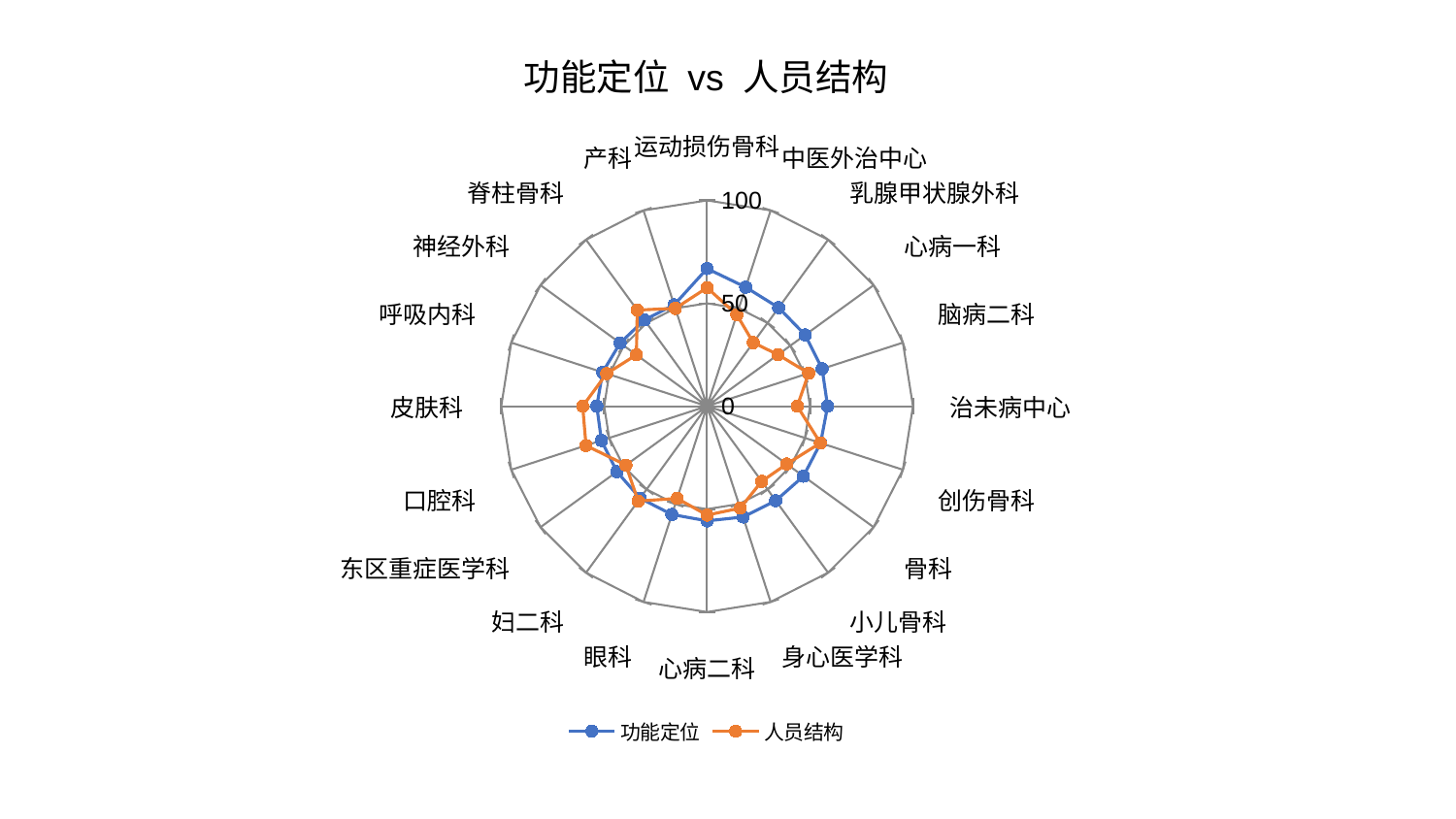

### Chart: 功能定位 vs 人员结构

| Category | 功能定位 | 人员结构 |
|---|---|---|
| 运动损伤骨科 | 66.8668696316368 | 57.56593811603451 |
| 中医外治中心 | 60.78081138442299 | 46.75059842231924 |
| 乳腺甲状腺外科 | 59.16121078081465 | 38.175936569493174 |
| 心病一科 | 58.88095804738589 | 42.59448698439549 |
| 脑病二科 | 58.75641419750594 | 51.91169207815858 |
| 治未病中心 | 58.56520814836335 | 43.79595240040084 |
| 创伤骨科 | 57.974990170145574 | 57.883902798004115 |
| 骨科 | 57.87971814171731 | 47.83409568217984 |
| 小儿骨科 | 56.75638212962482 | 45.18147772204956 |
| 身心医学科 | 56.6185375064674 | 52.10294434269129 |
| 心病二科 | 55.72457682494343 | 52.909029465367766 |
| 眼科 | 55.341842984123346 | 47.145550763468464 |
| 妇二科 | 55.30521994255142 | 56.99024230467993 |
| 东区重症医学科 | 54.15961885337331 | 48.73292909755869 |
| 口腔科 | 53.96959695887519 | 61.846409789139635 |
| 皮肤科 | 53.57828770513224 | 60.42689785787524 |
| 呼吸内科 | 53.36075574284265 | 51.30988110591314 |
| 神经外科 | 52.20899970834698 | 42.448795926555206 |
| 脊柱骨科 | 51.85145388470305 | 57.72467830715553 |
| 产科 | 51.76033198203094 | 49.97914354516045 |
33